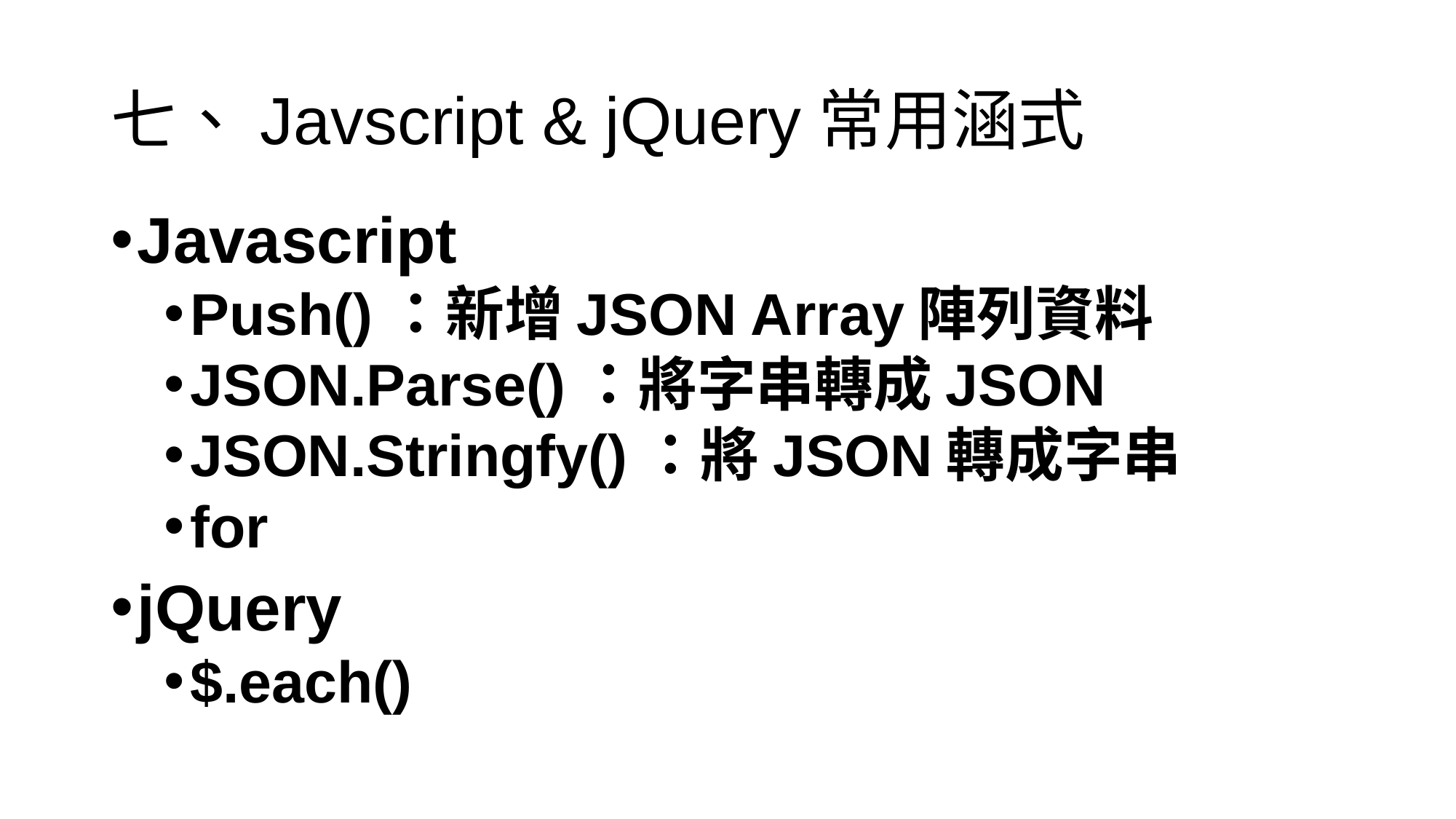

# 七、Javscript & jQuery常用涵式
Javascript
Push()：新增JSON Array陣列資料
JSON.Parse()：將字串轉成JSON
JSON.Stringfy()：將JSON轉成字串
for
jQuery
$.each()